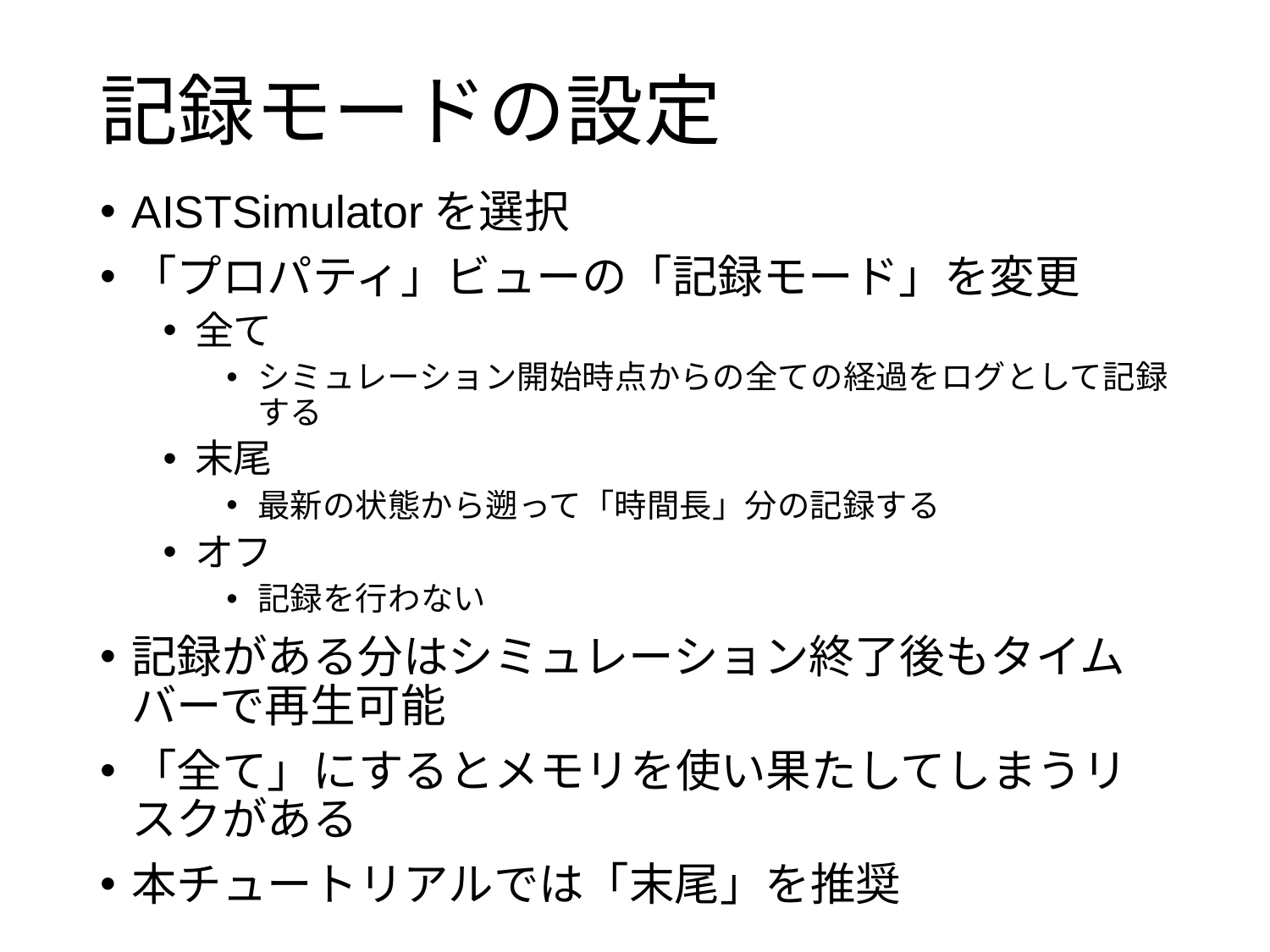

# 記録モードの設定
AISTSimulatorを選択
「プロパティ」ビューの「記録モード」を変更
全て
シミュレーション開始時点からの全ての経過をログとして記録する
末尾
最新の状態から遡って「時間長」分の記録する
オフ
記録を行わない
記録がある分はシミュレーション終了後もタイムバーで再生可能
「全て」にするとメモリを使い果たしてしまうリスクがある
本チュートリアルでは「末尾」を推奨